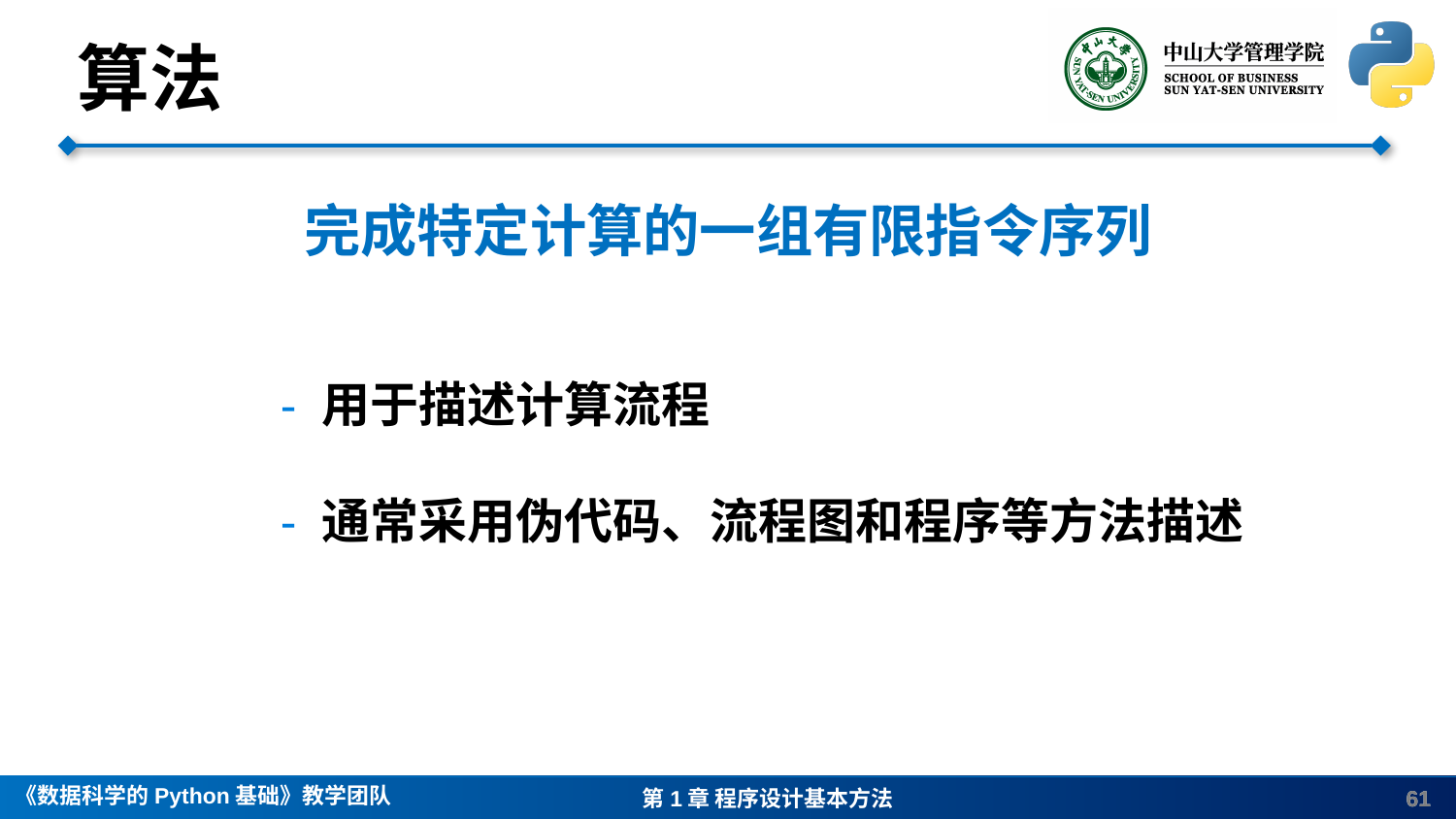

算法
完成特定计算的一组有限指令序列
         	- 用于描述计算流程
         	- 通常采用伪代码、流程图和程序等方法描述
61